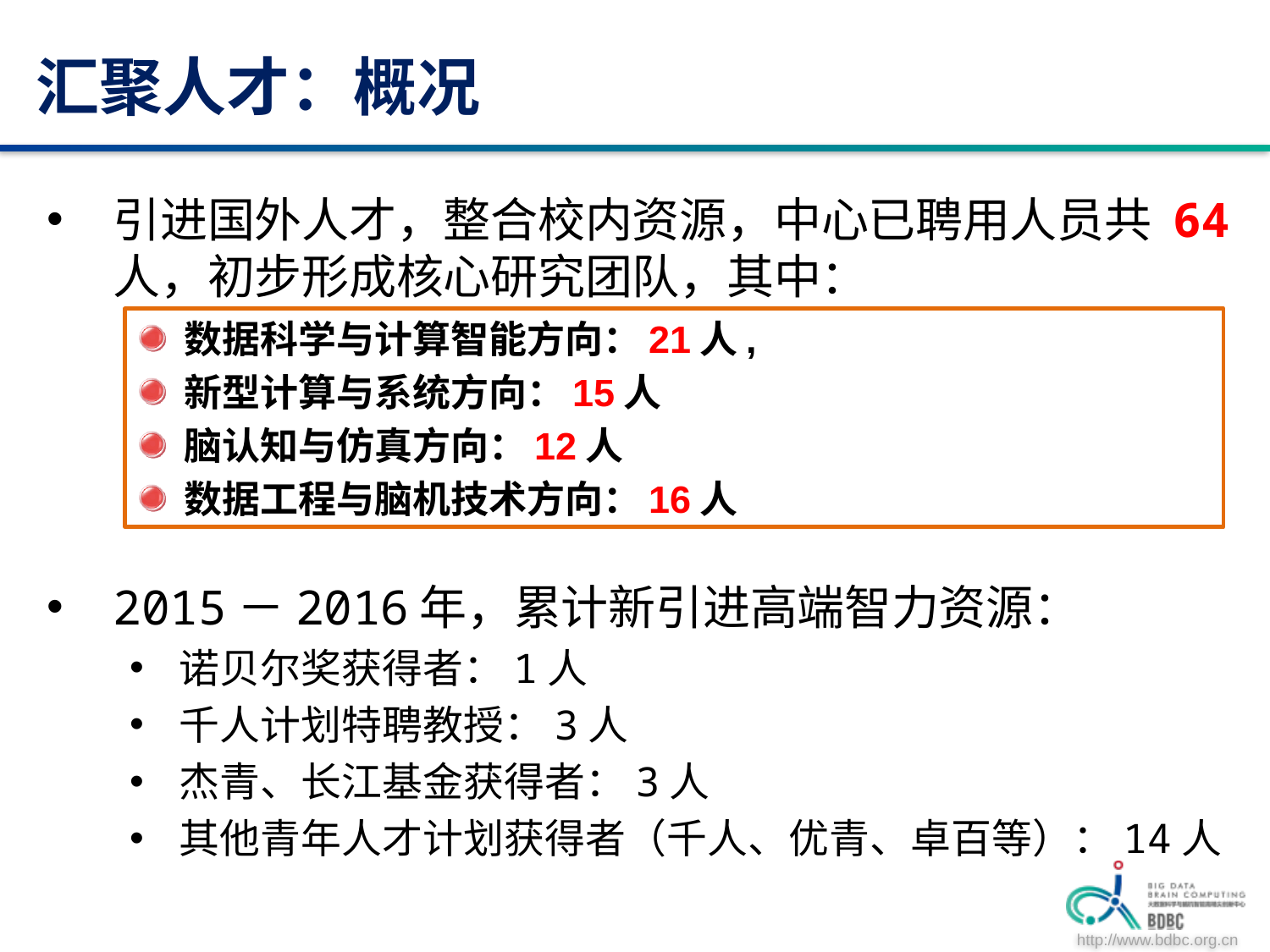

# 汇聚人才：概况
引进国外人才，整合校内资源，中心已聘用人员共 64人，初步形成核心研究团队，其中：

2015－2016年，累计新引进高端智力资源：
诺贝尔奖获得者：1人
千人计划特聘教授：3人
杰青、长江基金获得者：3人
其他青年人才计划获得者（千人、优青、卓百等）：14人

数据科学与计算智能方向：21人,
新型计算与系统方向：15人
脑认知与仿真方向：12人
数据工程与脑机技术方向：16人